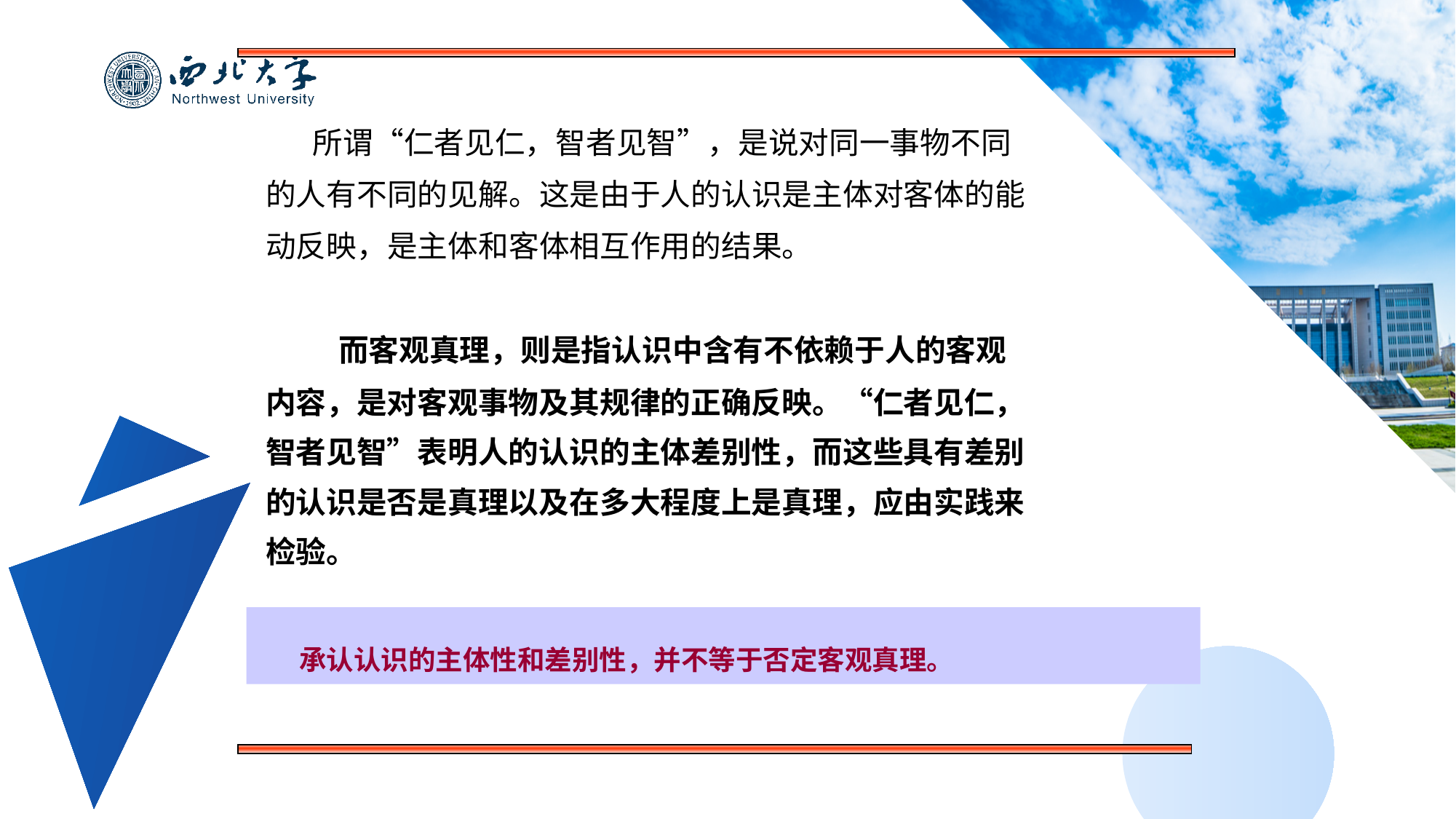

所谓“仁者见仁，智者见智”，是说对同一事物不同
的人有不同的见解。这是由于人的认识是主体对客体的能
动反映，是主体和客体相互作用的结果。
　　而客观真理，则是指认识中含有不依赖于人的客观
内容，是对客观事物及其规律的正确反映。“仁者见仁，
智者见智”表明人的认识的主体差别性，而这些具有差别
的认识是否是真理以及在多大程度上是真理，应由实践来
检验。
　承认认识的主体性和差别性，并不等于否定客观真理。